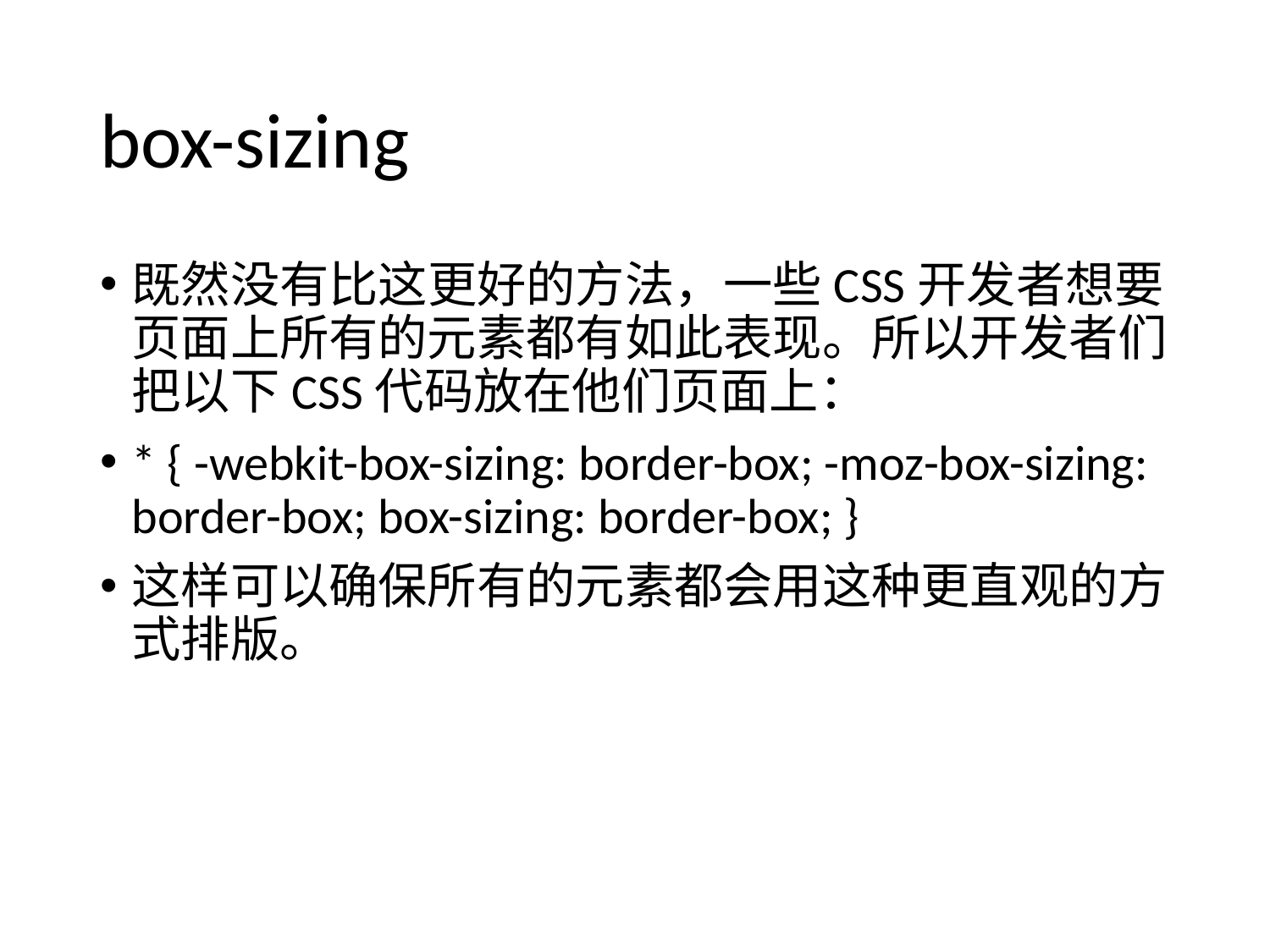

# box-sizing
既然没有比这更好的方法，一些CSS开发者想要页面上所有的元素都有如此表现。所以开发者们把以下CSS代码放在他们页面上：
* { -webkit-box-sizing: border-box; -moz-box-sizing: border-box; box-sizing: border-box; }
这样可以确保所有的元素都会用这种更直观的方式排版。